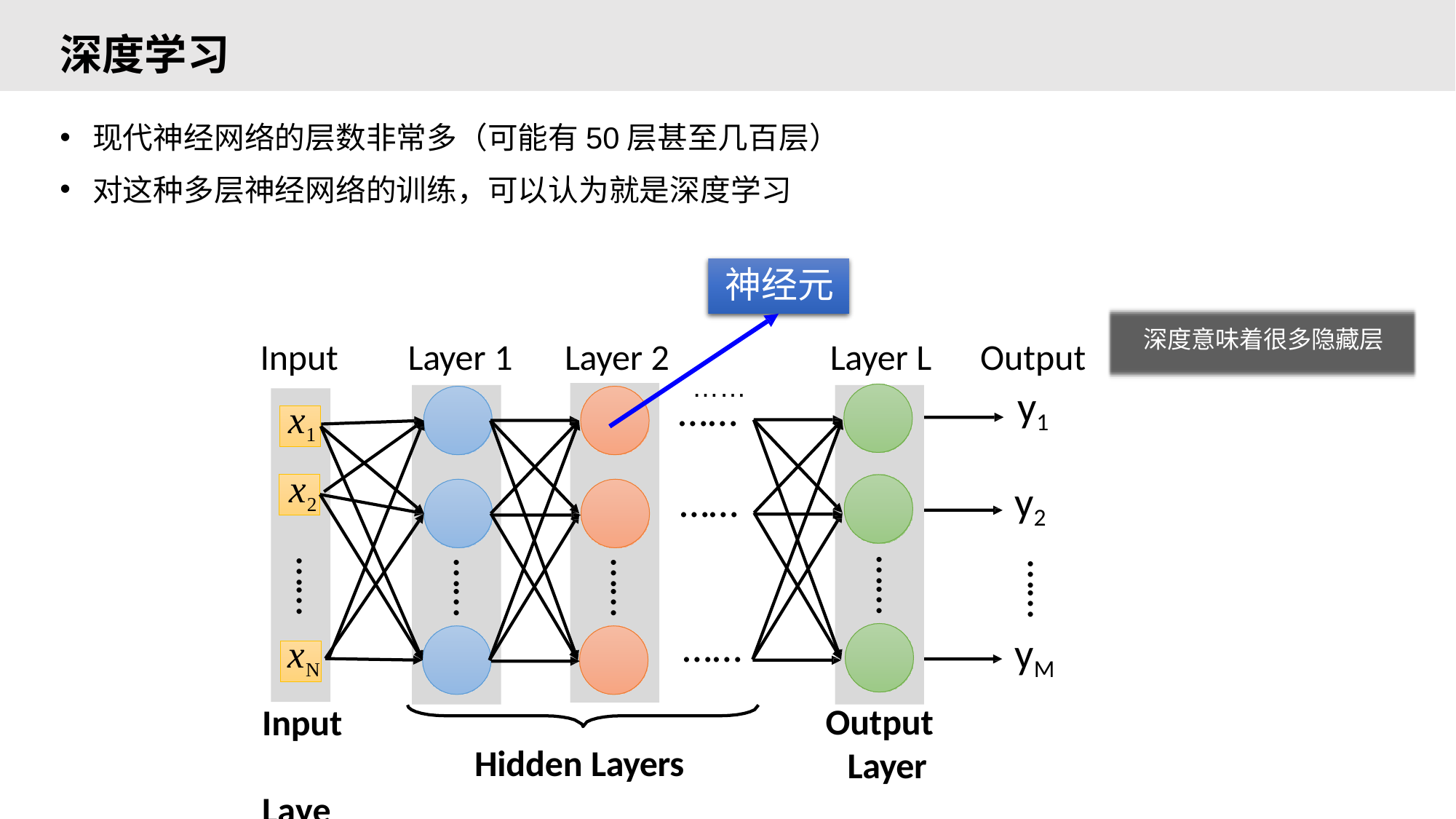

# 深度学习
现代神经网络的层数非常多（可能有50层甚至几百层）
对这种多层神经网络的训练，可以认为就是深度学习

神经元

Input	Layer 1
x1
深度意味着很多隐藏层
Layer 2
Layer L
Output
y1
……
……

x2
……
y2

……
……
……
……
……
……

yM

xN

Output  Layer
Input  Layer

Hidden Layers
5